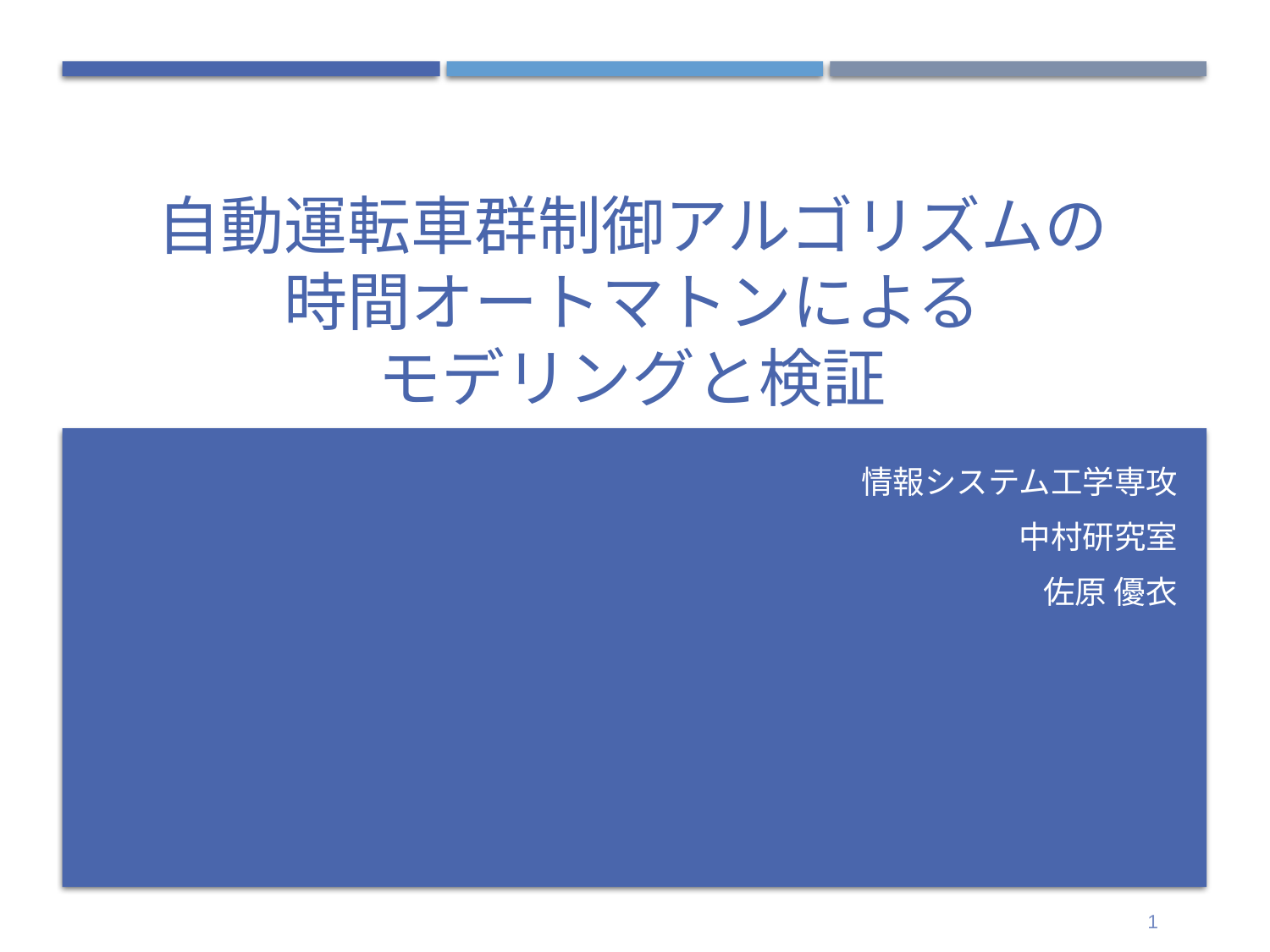

# 自動運転車群制御アルゴリズムの 時間オートマトンによる モデリングと検証
情報システム工学専攻
中村研究室
佐原 優衣
1